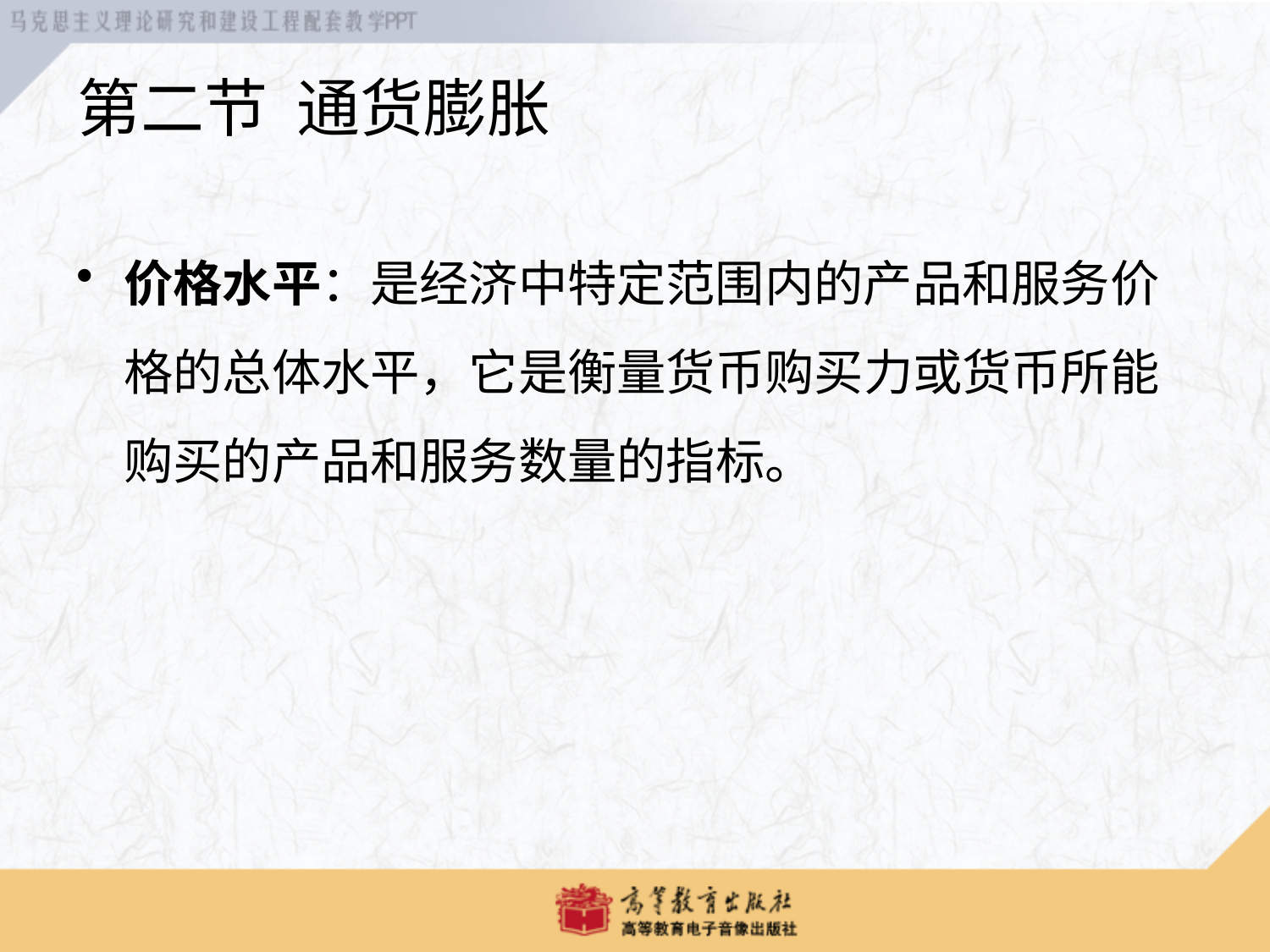

# 第二节  通货膨胀
价格水平：是经济中特定范围内的产品和服务价格的总体水平，它是衡量货币购买力或货币所能购买的产品和服务数量的指标。